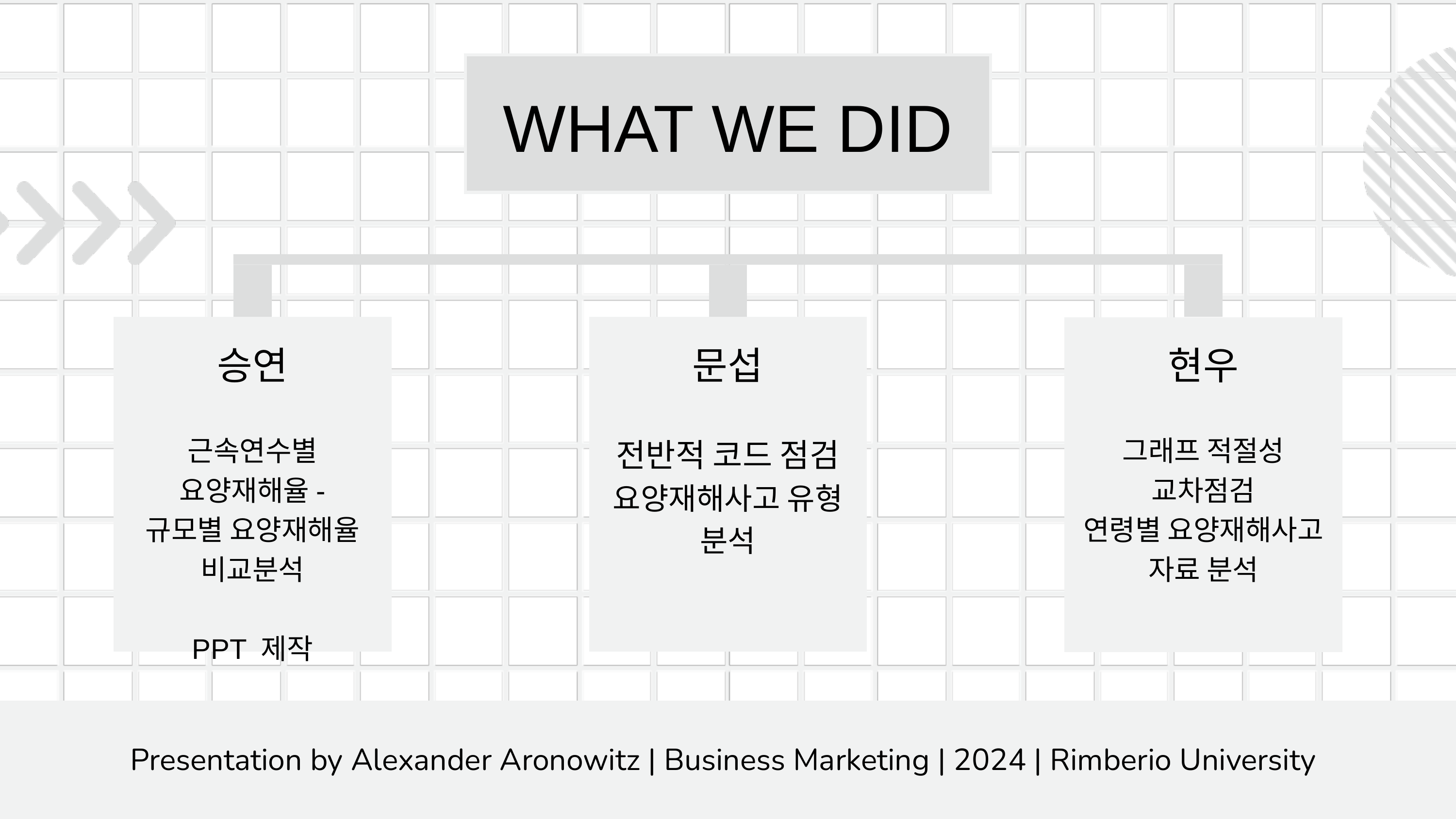

WHAT WE DID

승연
문섭
현우
근속연수별 요양재해율-
규모별 요양재해율 비교분석

PPT 제작
그래프 적절성 교차점검
연령별 요양재해사고 자료 분석
전반적 코드 점검
요양재해사고 유형 분석

Presentation by Alexander Aronowitz | Business Marketing | 2024 | Rimberio University